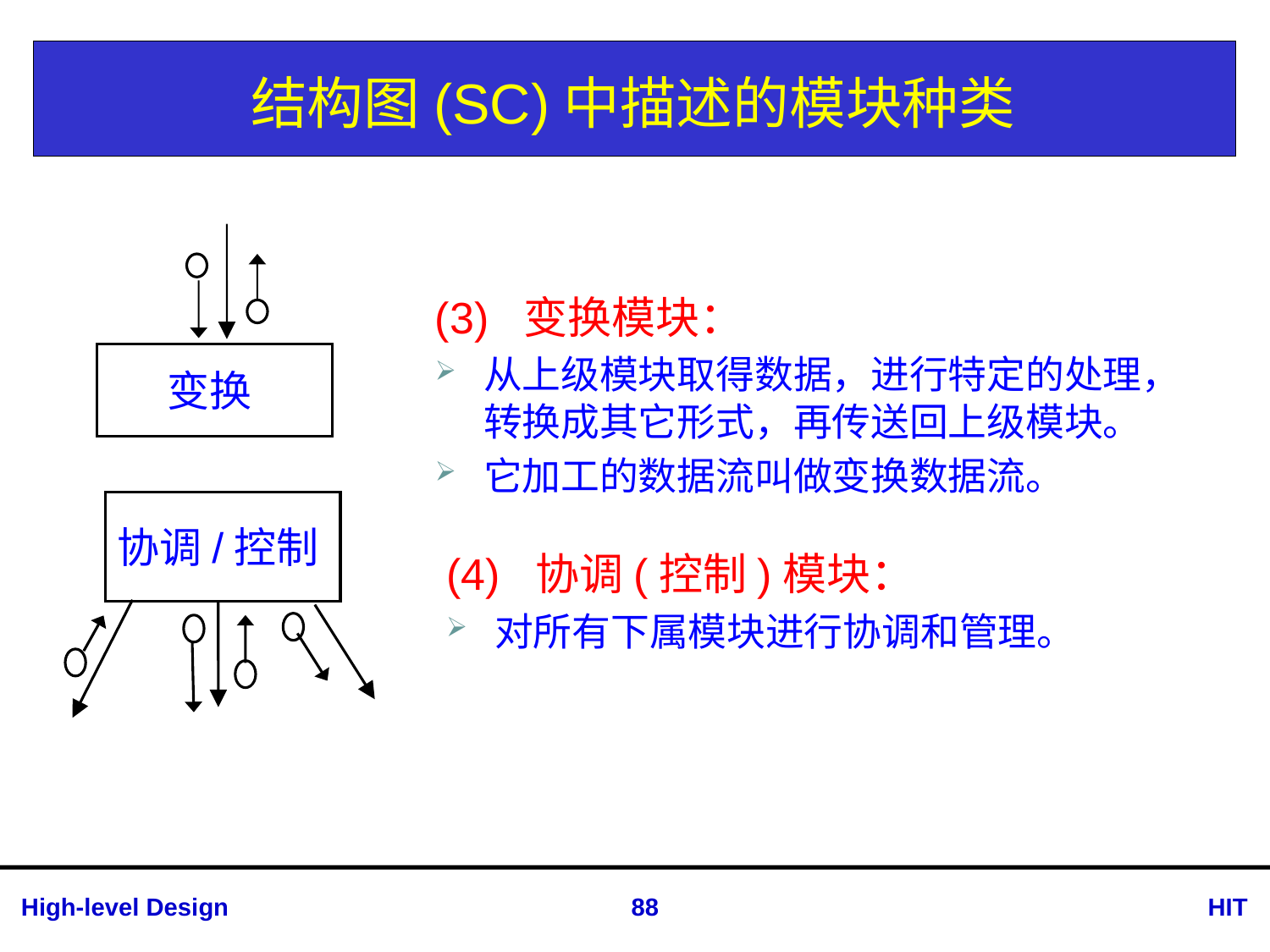

# 结构图(SC)中描述的模块种类

(3)  变换模块：
从上级模块取得数据，进行特定的处理，转换成其它形式，再传送回上级模块。
它加工的数据流叫做变换数据流。

变换
协调/控制

(4)  协调(控制)模块：
对所有下属模块进行协调和管理。